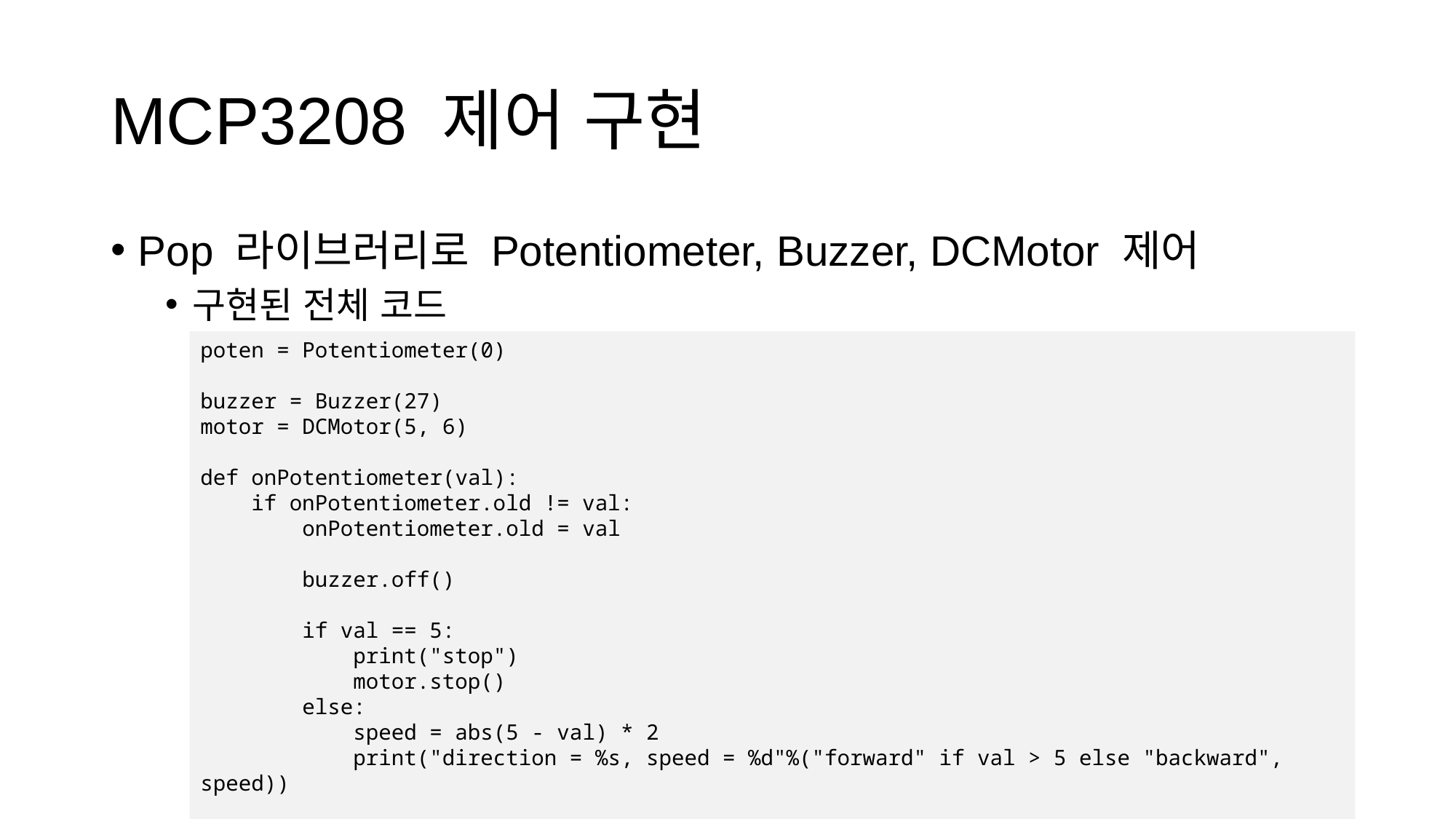

# MCP3208 제어 구현
Pop 라이브러리로 Potentiometer, Buzzer, DCMotor 제어
구현된 전체 코드
poten = Potentiometer(0)

buzzer = Buzzer(27)
motor = DCMotor(5, 6)

def onPotentiometer(val):
    if onPotentiometer.old != val:
        onPotentiometer.old = val

        buzzer.off()

        if val == 5:
            print("stop")
            motor.stop()
        else:
            speed = abs(5 - val) * 2
            print("direction = %s, speed = %d"%("forward" if val > 5 else "backward", speed))